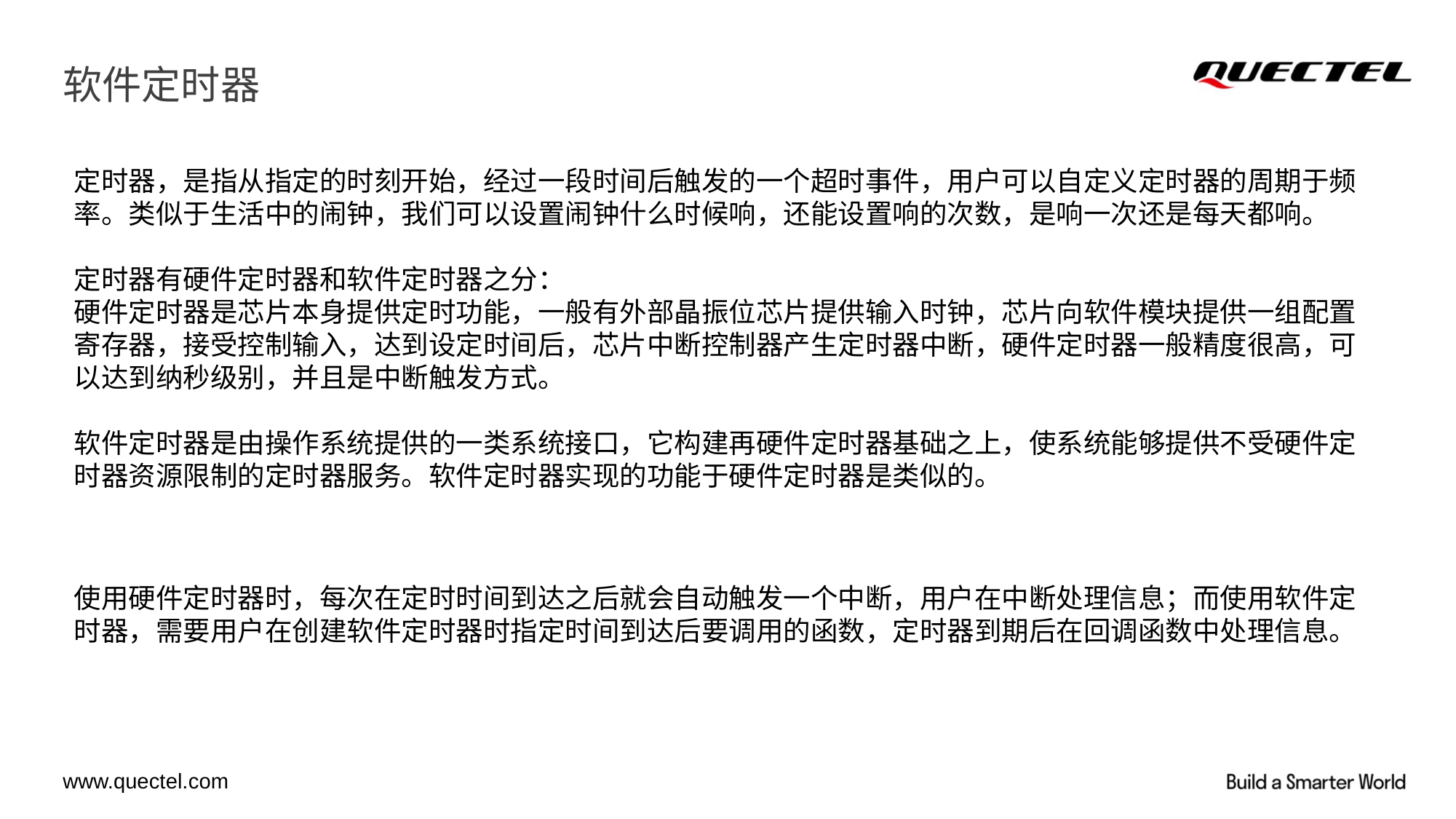

# 软件定时器
定时器，是指从指定的时刻开始，经过一段时间后触发的一个超时事件，用户可以自定义定时器的周期于频率。类似于生活中的闹钟，我们可以设置闹钟什么时候响，还能设置响的次数，是响一次还是每天都响。

定时器有硬件定时器和软件定时器之分：
硬件定时器是芯片本身提供定时功能，一般有外部晶振位芯片提供输入时钟，芯片向软件模块提供一组配置寄存器，接受控制输入，达到设定时间后，芯片中断控制器产生定时器中断，硬件定时器一般精度很高，可以达到纳秒级别，并且是中断触发方式。

软件定时器是由操作系统提供的一类系统接口，它构建再硬件定时器基础之上，使系统能够提供不受硬件定时器资源限制的定时器服务。软件定时器实现的功能于硬件定时器是类似的。
使用硬件定时器时，每次在定时时间到达之后就会自动触发一个中断，用户在中断处理信息；而使用软件定时器，需要用户在创建软件定时器时指定时间到达后要调用的函数，定时器到期后在回调函数中处理信息。